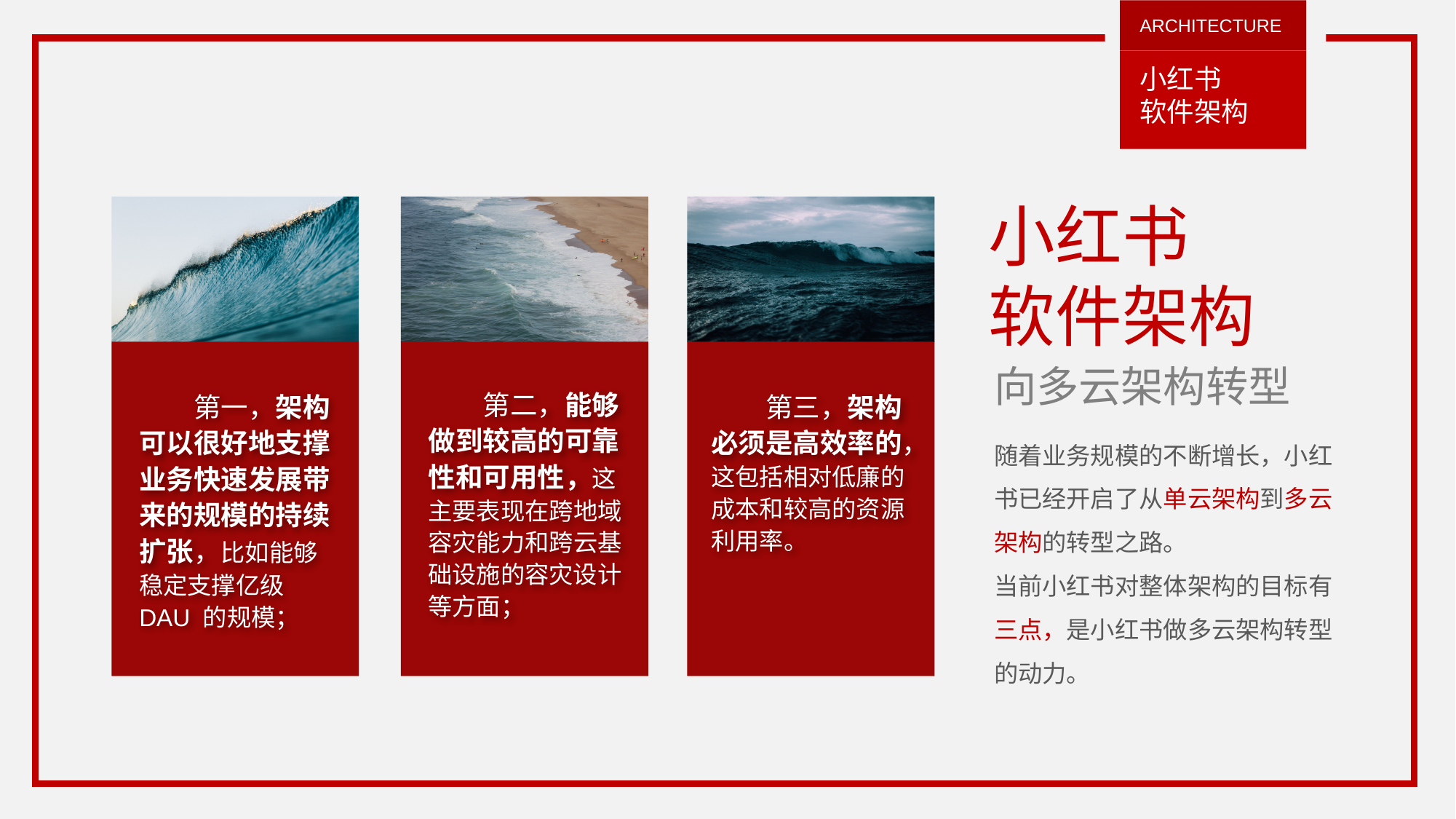

ARCHITECTURE
小红书
软件架构
小红书
软件架构

向多云架构转型
第二，能够做到较高的可靠性和可用性，这主要表现在跨地域容灾能力和跨云基础设施的容灾设计等方面；
第一，架构可以很好地支撑业务快速发展带来的规模的持续扩张，比如能够稳定支撑亿级 DAU 的规模；
第三，架构必须是高效率的，这包括相对低廉的成本和较高的资源利用率。
随着业务规模的不断增长，小红书已经开启了从单云架构到多云架构的转型之路。
当前小红书对整体架构的目标有三点，是小红书做多云架构转型的动力。